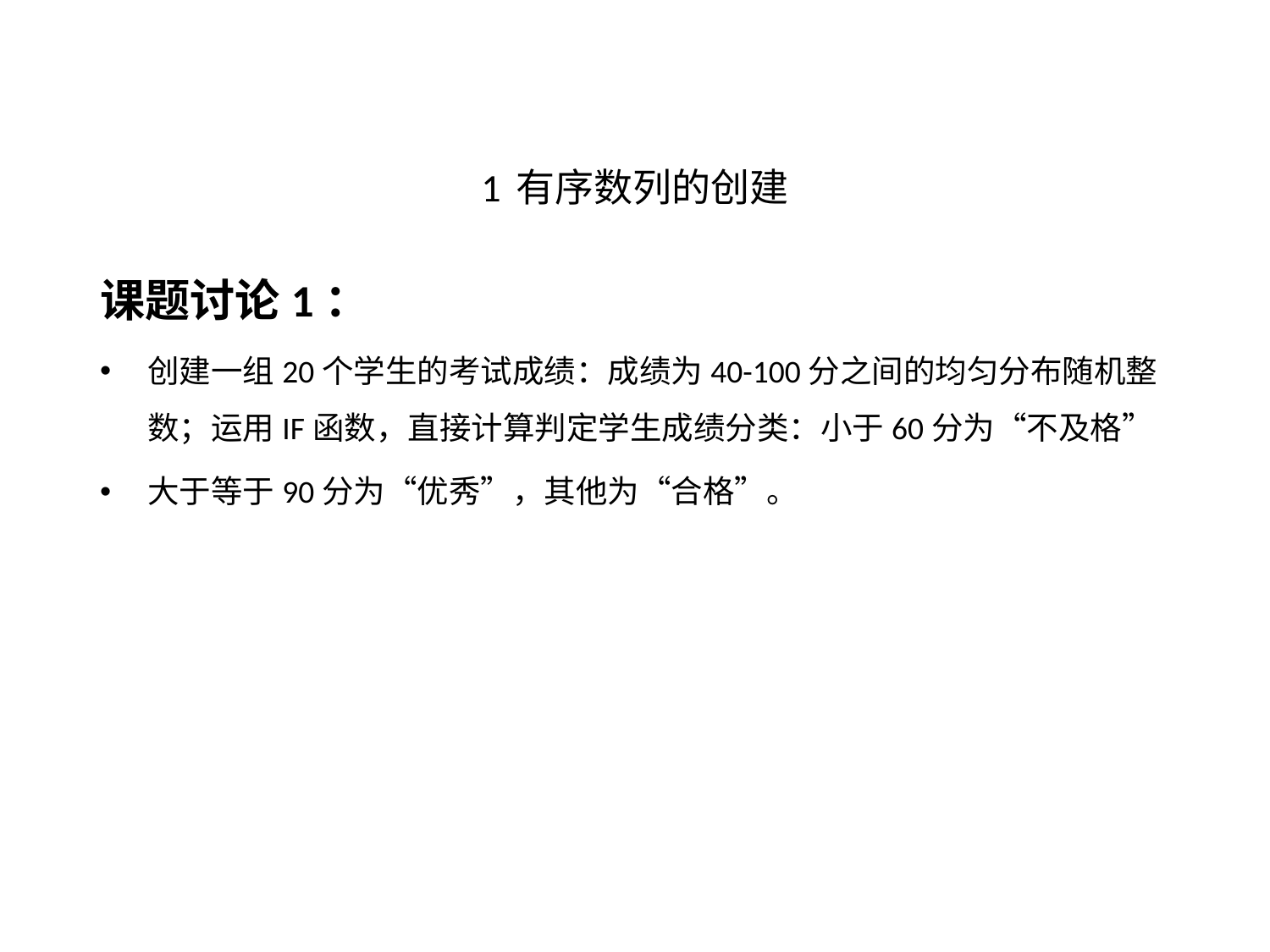

# 1 有序数列的创建
课题讨论1：
创建一组20个学生的考试成绩：成绩为40-100分之间的均匀分布随机整数；运用IF函数，直接计算判定学生成绩分类：小于60分为“不及格”
大于等于90分为“优秀”，其他为“合格”。